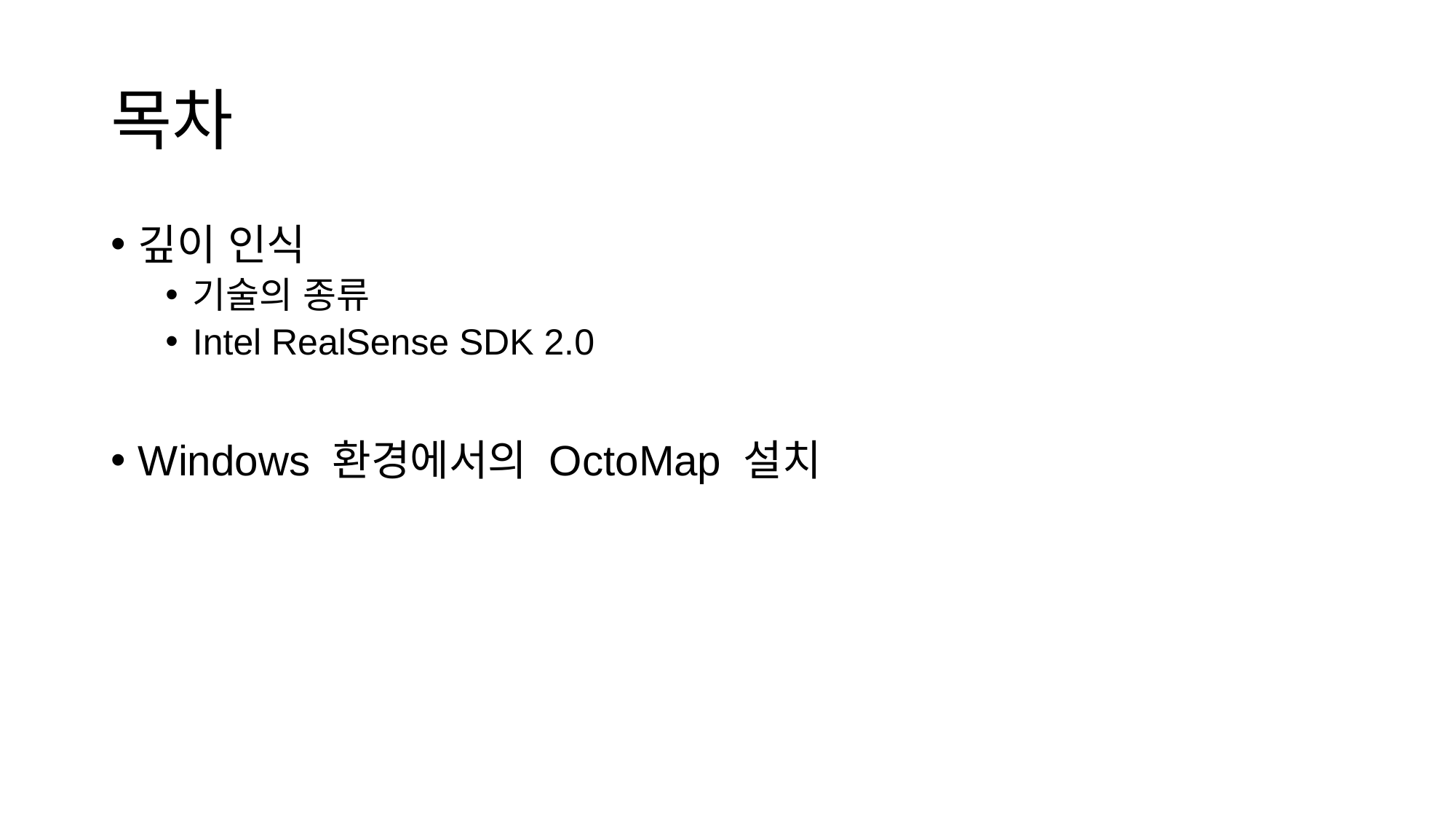

# 목차
깊이 인식
기술의 종류
Intel RealSense SDK 2.0

Windows 환경에서의 OctoMap 설치